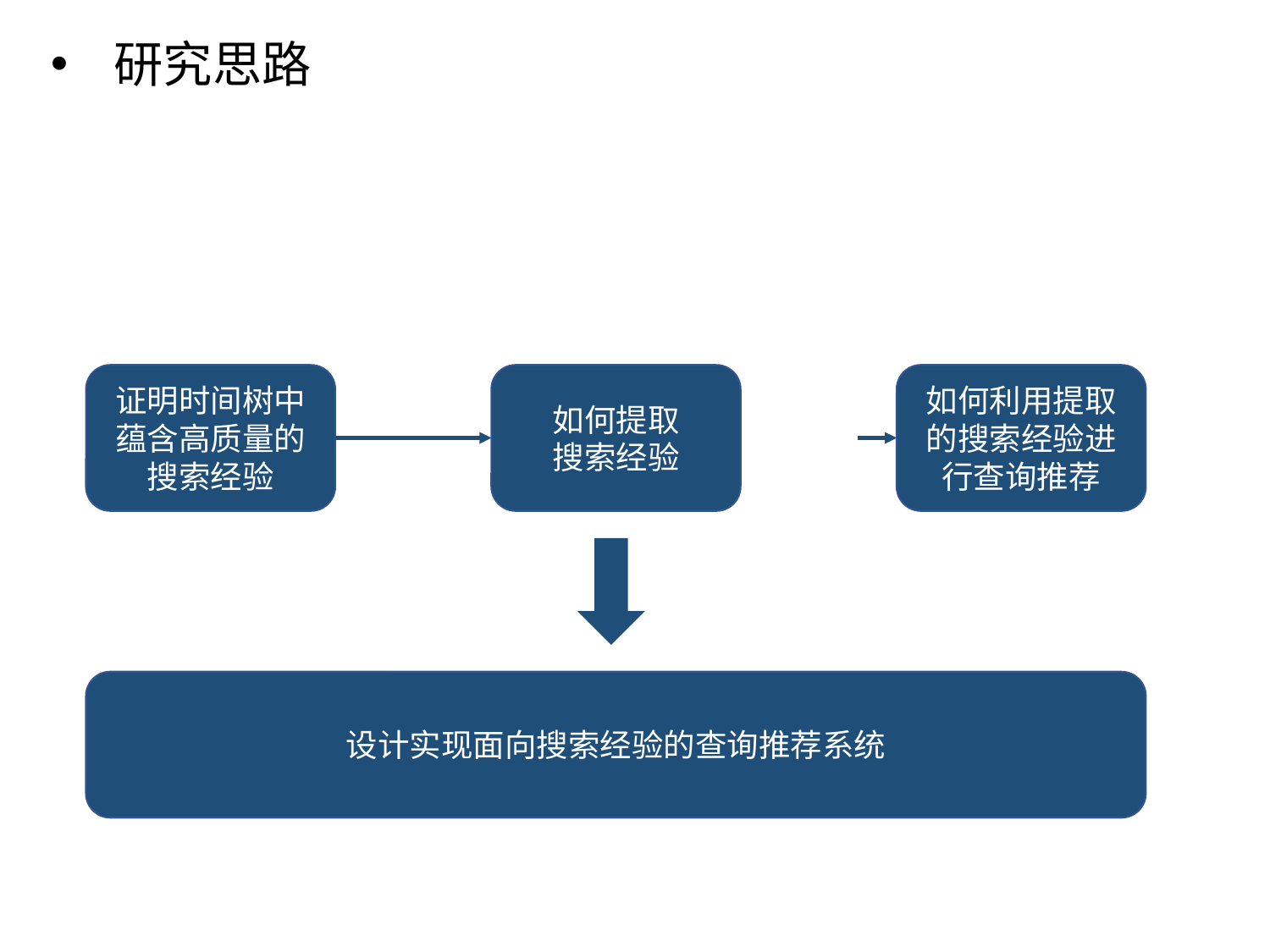

研究思路
证明时间树中蕴含高质量的搜索经验
如何提取
搜索经验
如何利用提取的搜索经验进行查询推荐

设计实现面向搜索经验的查询推荐系统